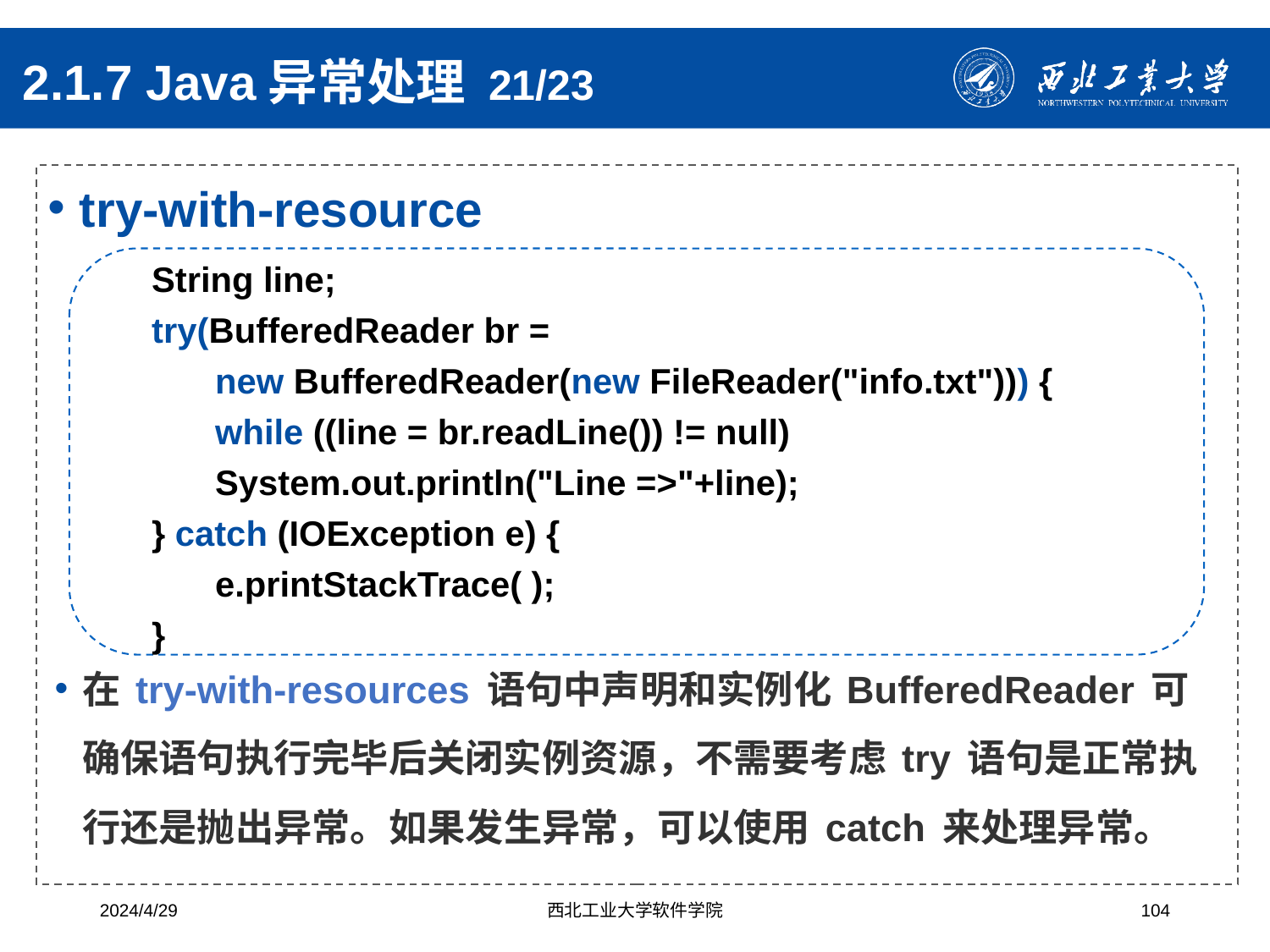

# 2.1.7 Java异常处理 21/23
try-with-resource
String line;
try(BufferedReader br =
new BufferedReader(new FileReader("info.txt"))) {
while ((line = br.readLine()) != null)
System.out.println("Line =>"+line);
} catch (IOException e) {
e.printStackTrace( );
}
在 try-with-resources 语句中声明和实例化 BufferedReader 可确保语句执行完毕后关闭实例资源，不需要考虑 try 语句是正常执行还是抛出异常。如果发生异常，可以使用 catch 来处理异常。

2024/4/29
西北工业大学软件学院
104